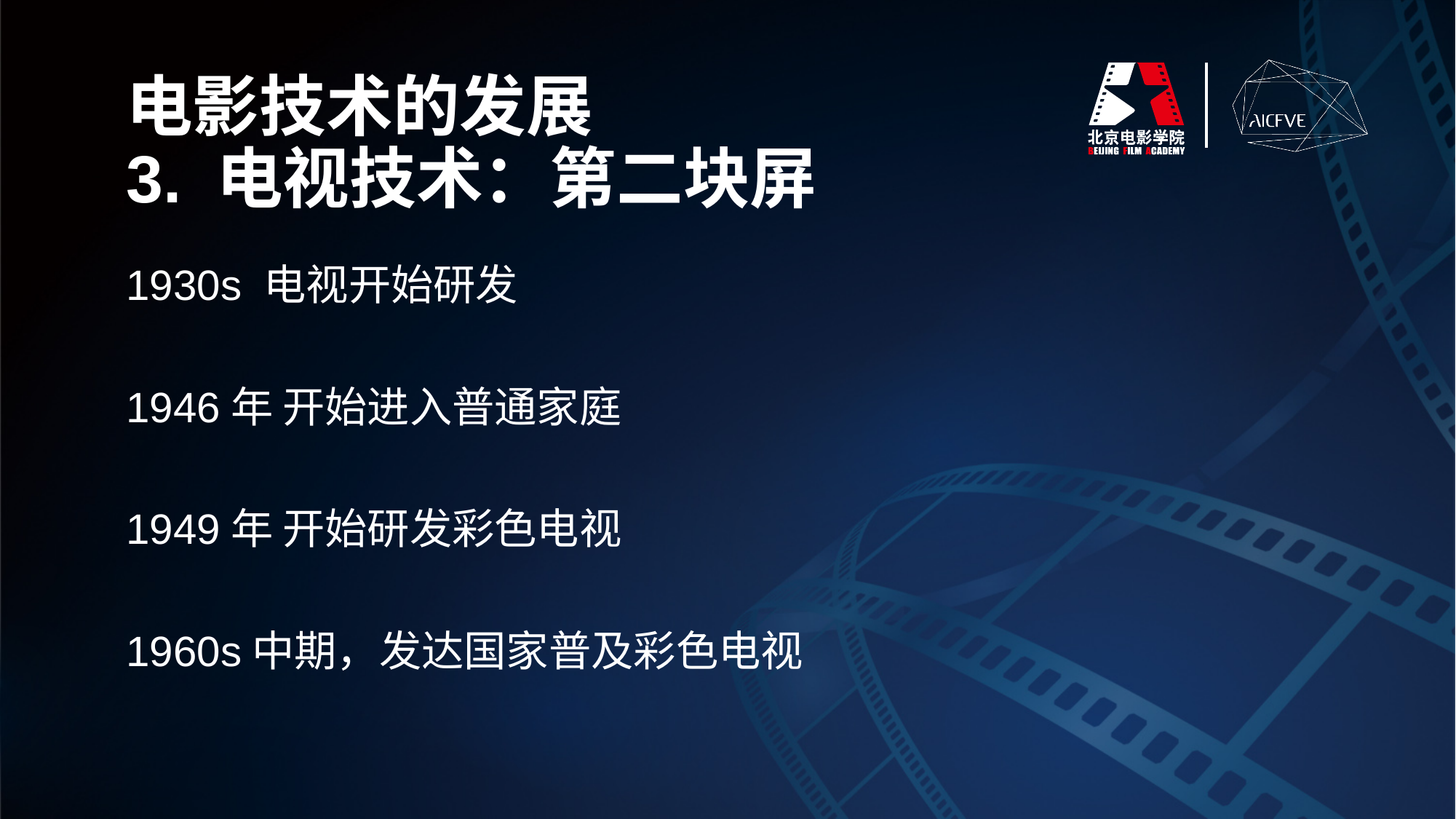

电影技术的发展
3. 电视技术：第二块屏
1930s 电视开始研发

1946年 开始进入普通家庭

1949年 开始研发彩色电视

1960s中期，发达国家普及彩色电视